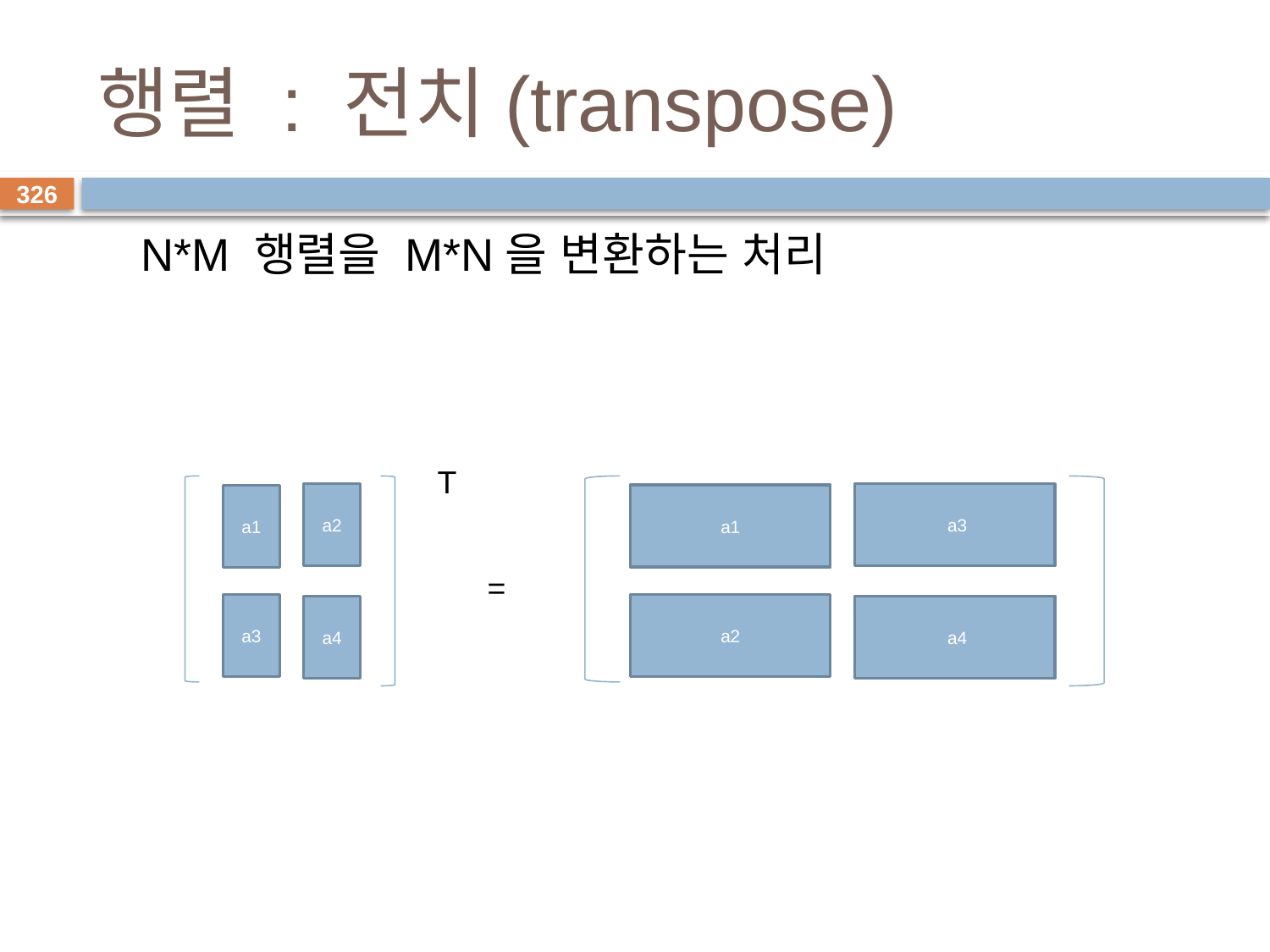

# 행렬 : 전치(transpose)
326
N*M 행렬을 M*N을 변환하는 처리
T

a2
a1
a3
a4

 a3
a1
a2
 a4
=